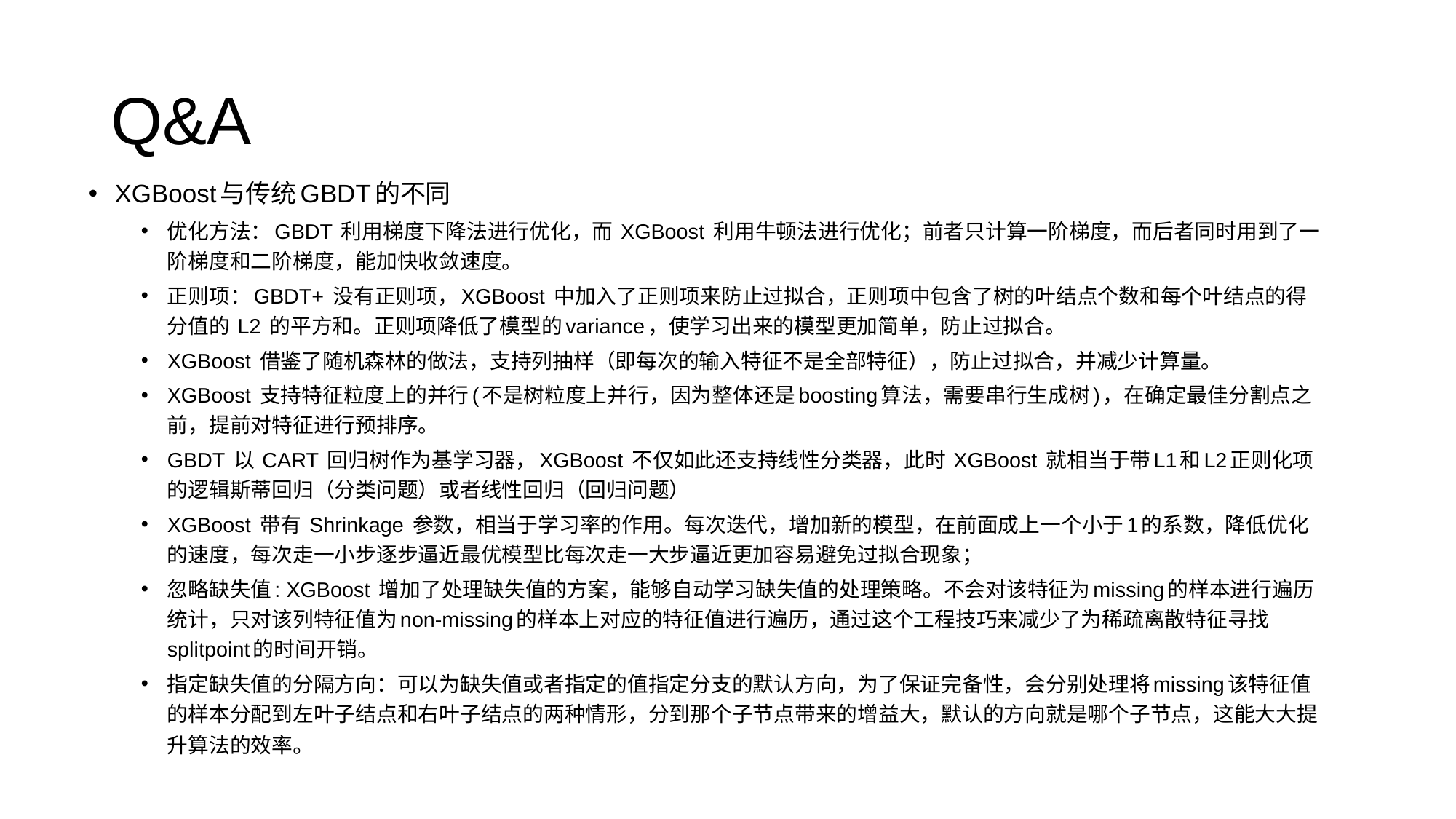

# Q&A
XGBoost与传统GBDT的不同
优化方法：GBDT 利用梯度下降法进行优化，而 XGBoost 利用牛顿法进行优化；前者只计算一阶梯度，而后者同时用到了一阶梯度和二阶梯度，能加快收敛速度。
正则项：GBDT+ 没有正则项，XGBoost 中加入了正则项来防止过拟合，正则项中包含了树的叶结点个数和每个叶结点的得分值的 L2 的平方和。正则项降低了模型的variance，使学习出来的模型更加简单，防止过拟合。
XGBoost 借鉴了随机森林的做法，支持列抽样（即每次的输入特征不是全部特征），防止过拟合，并减少计算量。
XGBoost 支持特征粒度上的并行(不是树粒度上并行，因为整体还是boosting算法，需要串行生成树)，在确定最佳分割点之前，提前对特征进行预排序。
GBDT 以 CART 回归树作为基学习器，XGBoost 不仅如此还支持线性分类器，此时 XGBoost 就相当于带L1和L2正则化项的逻辑斯蒂回归（分类问题）或者线性回归（回归问题）
XGBoost 带有 Shrinkage 参数，相当于学习率的作用。每次迭代，增加新的模型，在前面成上一个小于1的系数，降低优化的速度，每次走一小步逐步逼近最优模型比每次走一大步逼近更加容易避免过拟合现象；
忽略缺失值: XGBoost 增加了处理缺失值的方案，能够自动学习缺失值的处理策略。不会对该特征为missing的样本进行遍历统计，只对该列特征值为non-missing的样本上对应的特征值进行遍历，通过这个工程技巧来减少了为稀疏离散特征寻找splitpoint的时间开销。
指定缺失值的分隔方向：可以为缺失值或者指定的值指定分支的默认方向，为了保证完备性，会分别处理将missing该特征值的样本分配到左叶子结点和右叶子结点的两种情形，分到那个子节点带来的增益大，默认的方向就是哪个子节点，这能大大提升算法的效率。